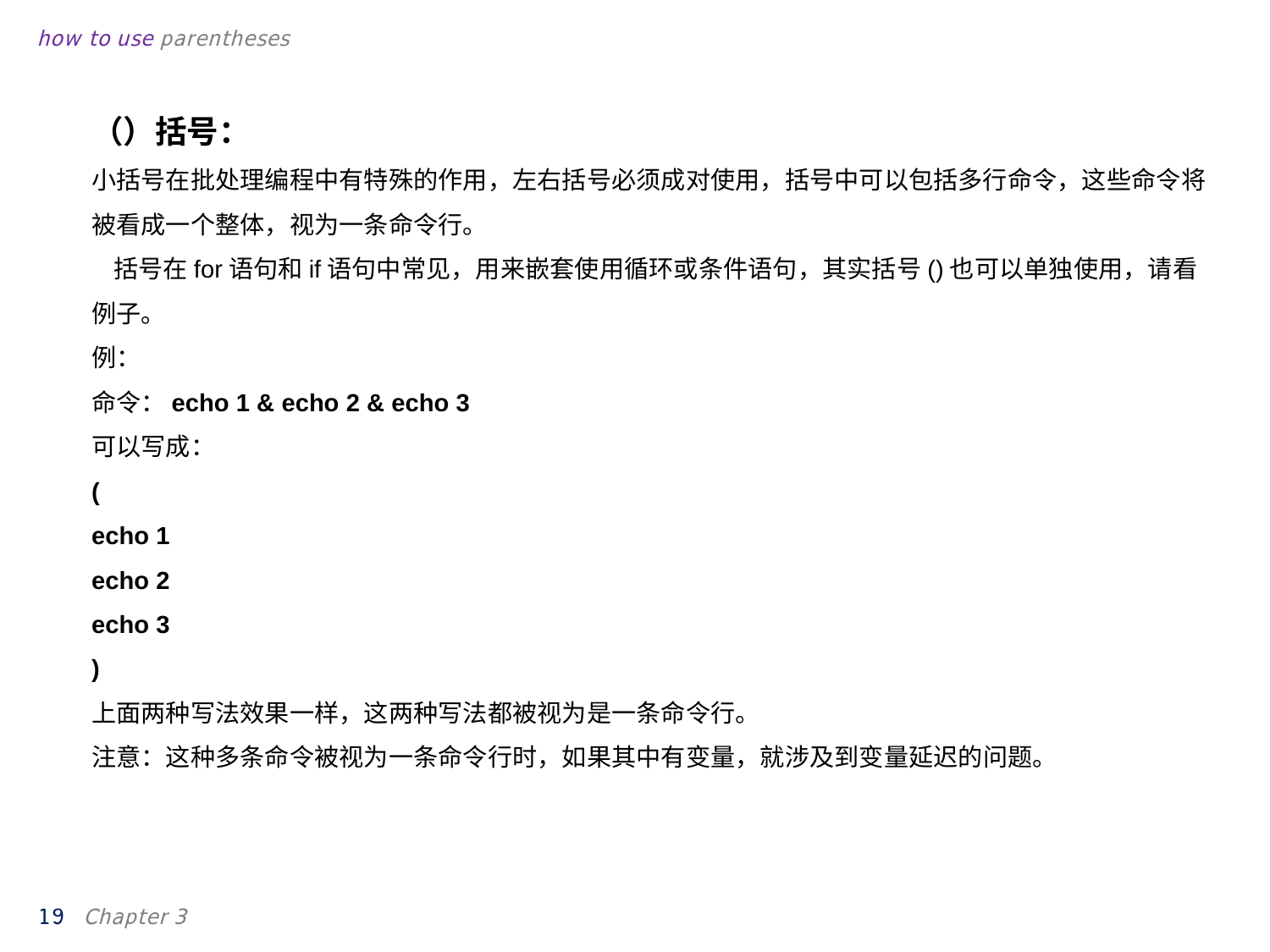

how to use parentheses
（）括号：
小括号在批处理编程中有特殊的作用，左右括号必须成对使用，括号中可以包括多行命令，这些命令将
被看成一个整体，视为一条命令行。
    括号在for语句和if语句中常见，用来嵌套使用循环或条件语句，其实括号()也可以单独使用，请看
例子。
例：
命令：echo 1 & echo 2 & echo 3
可以写成：
(
echo 1
echo 2
echo 3
)
上面两种写法效果一样，这两种写法都被视为是一条命令行。
注意：这种多条命令被视为一条命令行时，如果其中有变量，就涉及到变量延迟的问题。
19   Chapter 3